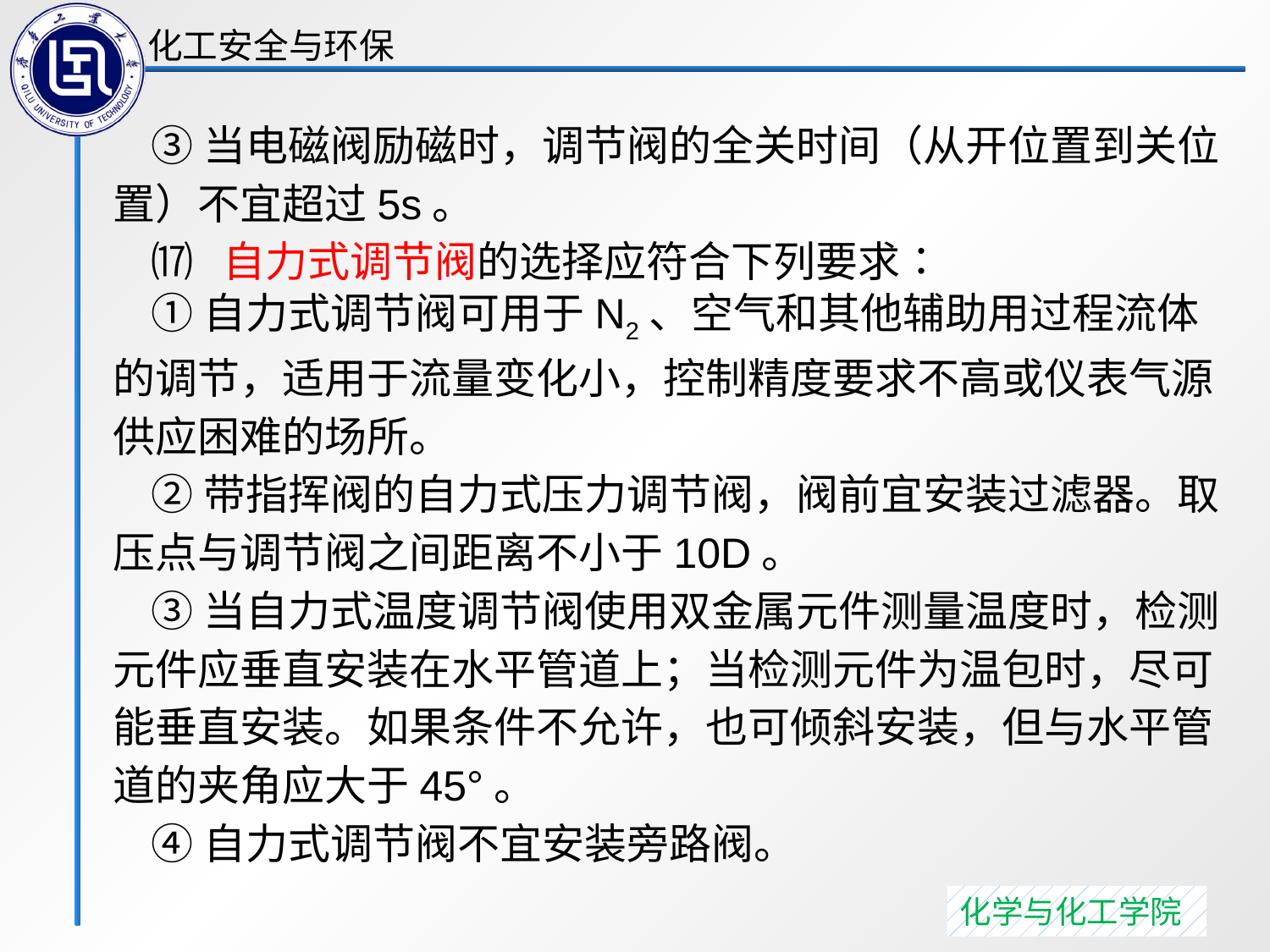

③当电磁阀励磁时，调节阀的全关时间（从开位置到关位置）不宜超过5s。
    ⒄  自力式调节阀的选择应符合下列要求∶
    ①自力式调节阀可用于N2、空气和其他辅助用过程流体的调节，适用于流量变化小，控制精度要求不高或仪表气源供应困难的场所。
    ②带指挥阀的自力式压力调节阀，阀前宜安装过滤器。取压点与调节阀之间距离不小于10D。
    ③当自力式温度调节阀使用双金属元件测量温度时，检测元件应垂直安装在水平管道上；当检测元件为温包时，尽可能垂直安装。如果条件不允许，也可倾斜安装，但与水平管道的夹角应大于45°。
    ④自力式调节阀不宜安装旁路阀。